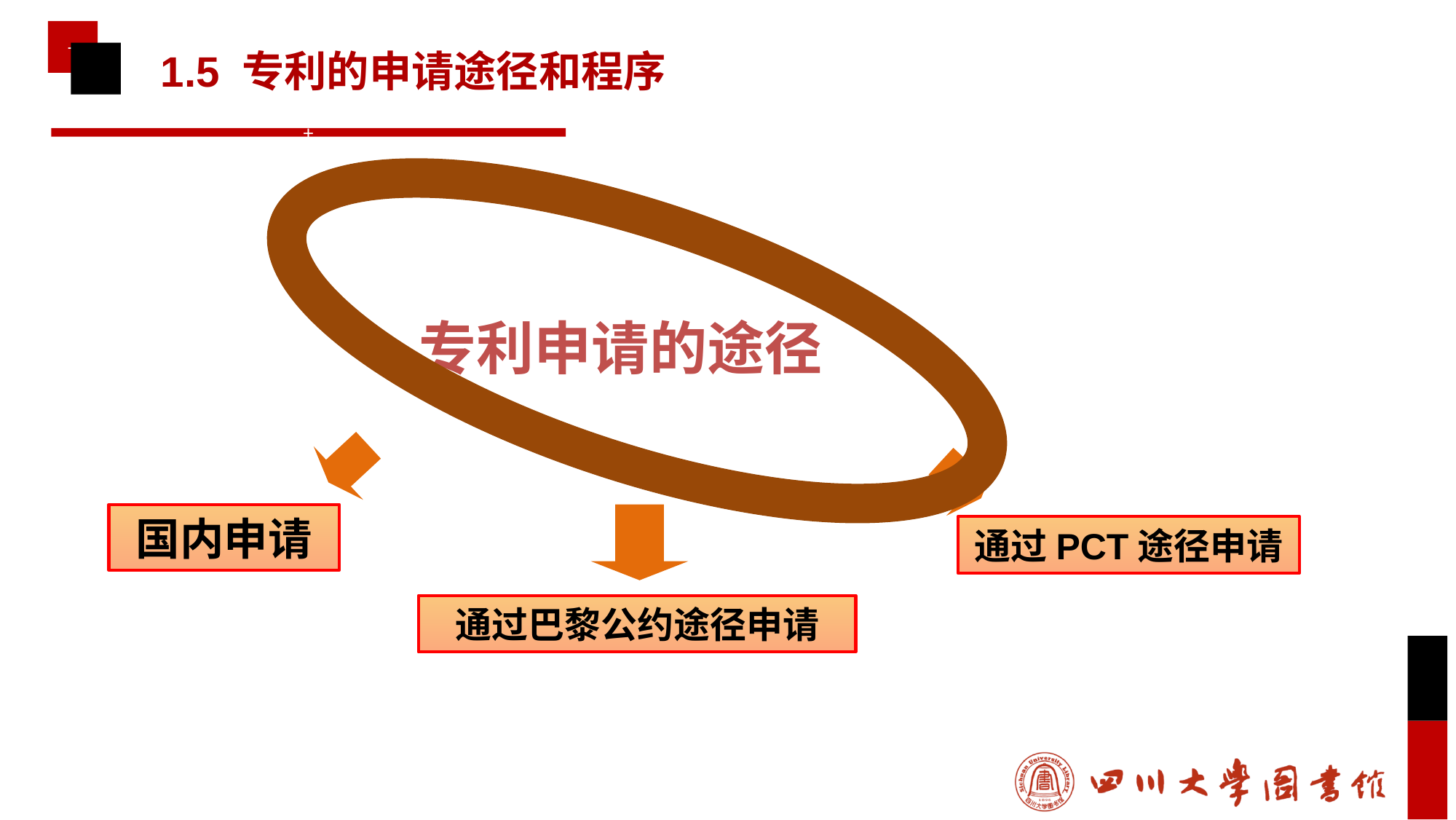

# 1.5 专利的申请途径和程序

专利申请的途径

国内申请

通过PCT途径申请
通过巴黎公约途径申请